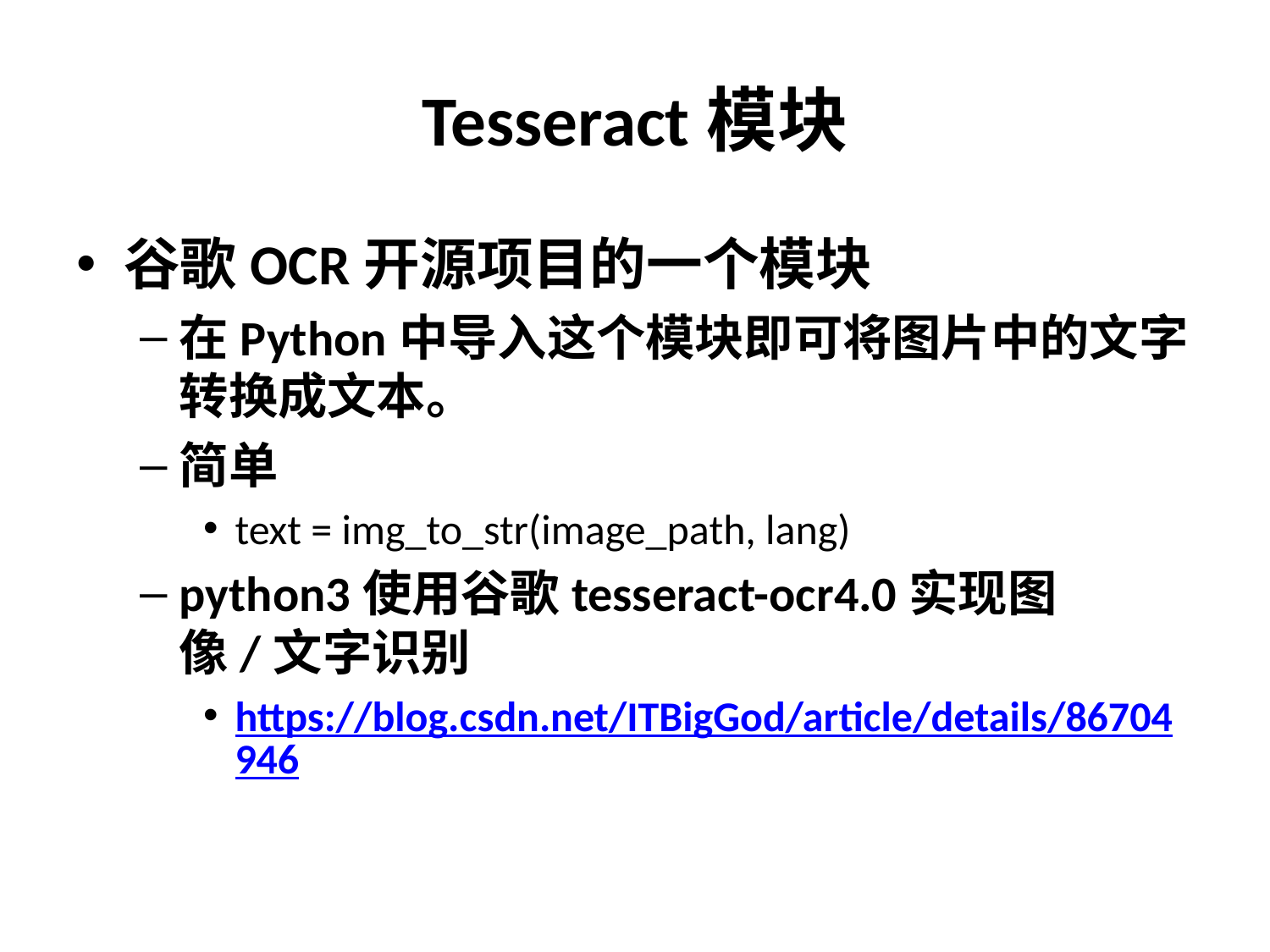

# Tesseract模块
谷歌OCR开源项目的一个模块
在Python中导入这个模块即可将图片中的文字转换成文本。
简单
text = img_to_str(image_path, lang)
python3使用谷歌tesseract-ocr4.0实现图像/文字识别
https://blog.csdn.net/ITBigGod/article/details/86704946